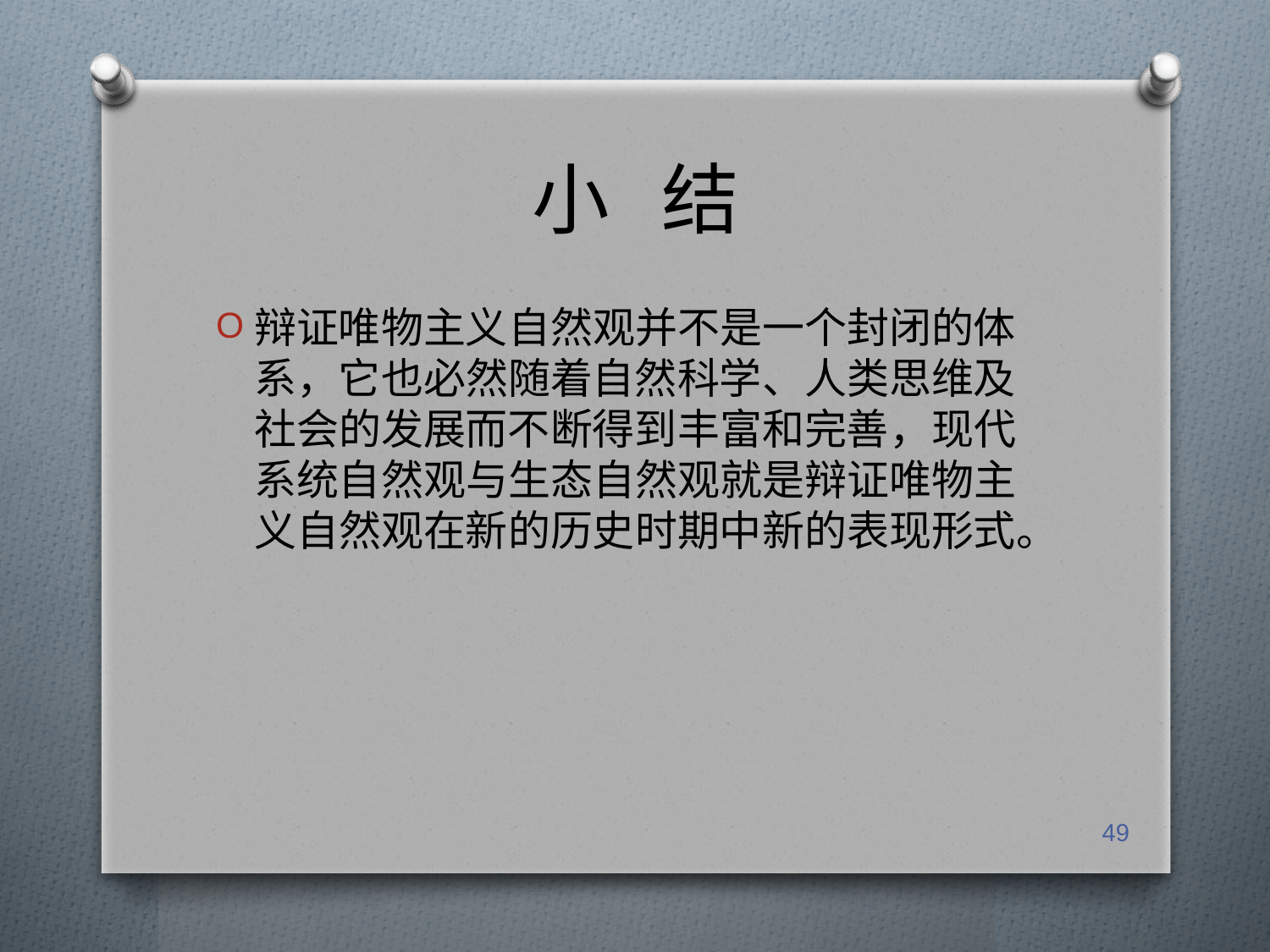

# 小   结
辩证唯物主义自然观并不是一个封闭的体系，它也必然随着自然科学、人类思维及社会的发展而不断得到丰富和完善，现代系统自然观与生态自然观就是辩证唯物主义自然观在新的历史时期中新的表现形式。

49